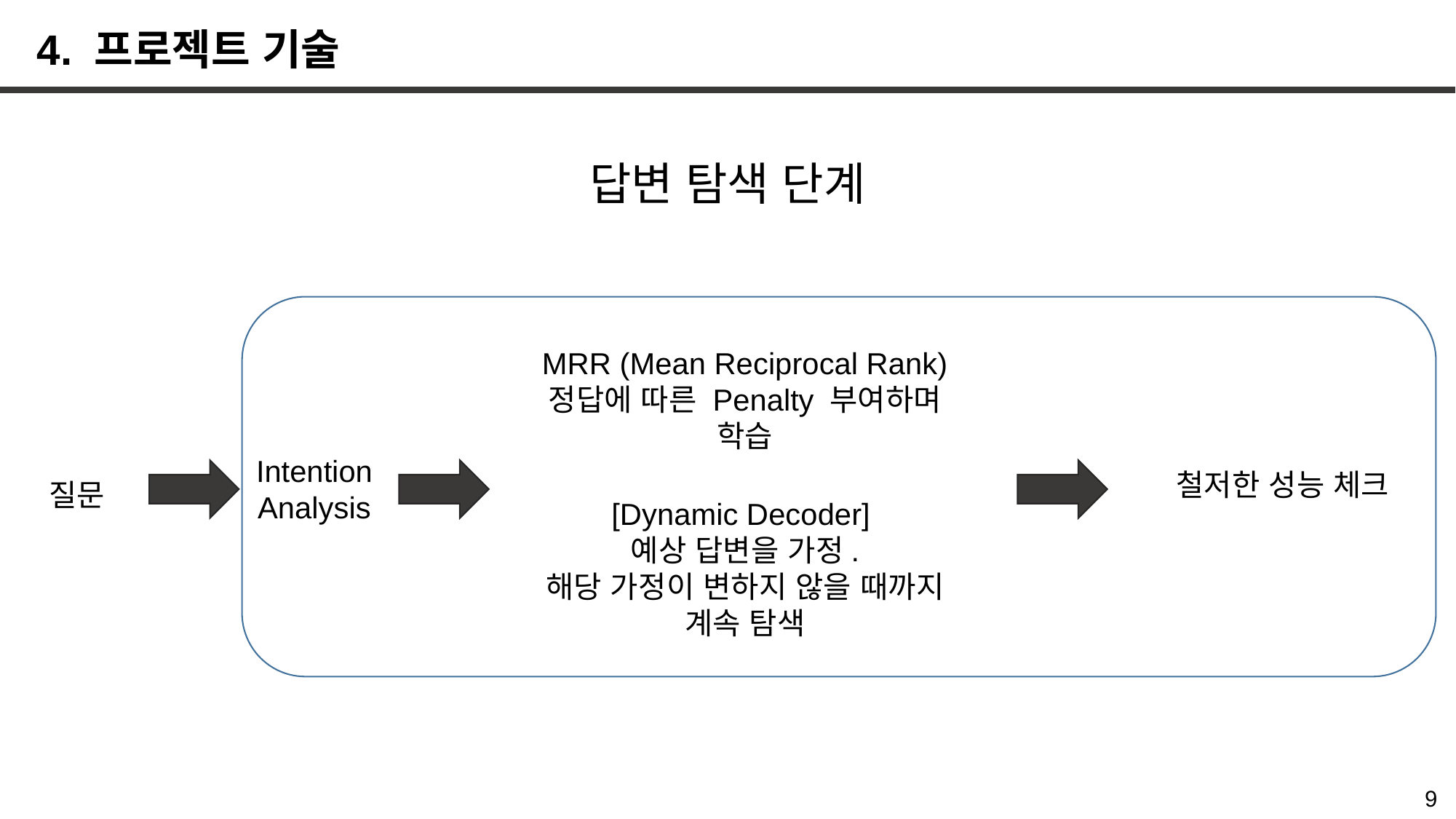

4. 프로젝트 기술

답변 탐색 단계

MRR (Mean Reciprocal Rank)
정답에 따른 Penalty 부여하며 학습
Intention
Analysis

철저한 성능 체크
질문
[Dynamic Decoder]
예상 답변을 가정.
해당 가정이 변하지 않을 때까지 계속 탐색
9